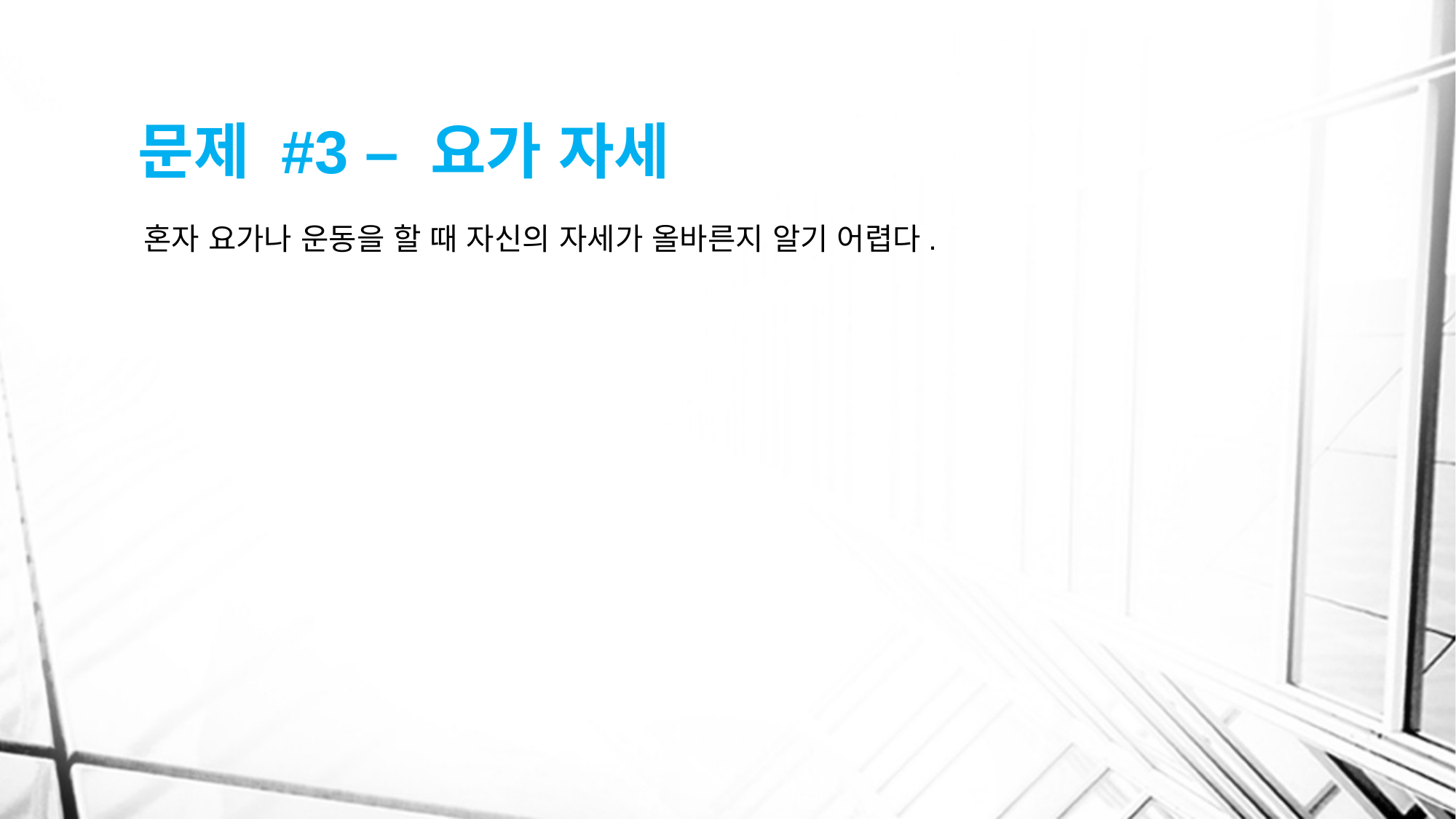

# 문제 #3 – 요가 자세
혼자 요가나 운동을 할 때 자신의 자세가 올바른지 알기 어렵다.